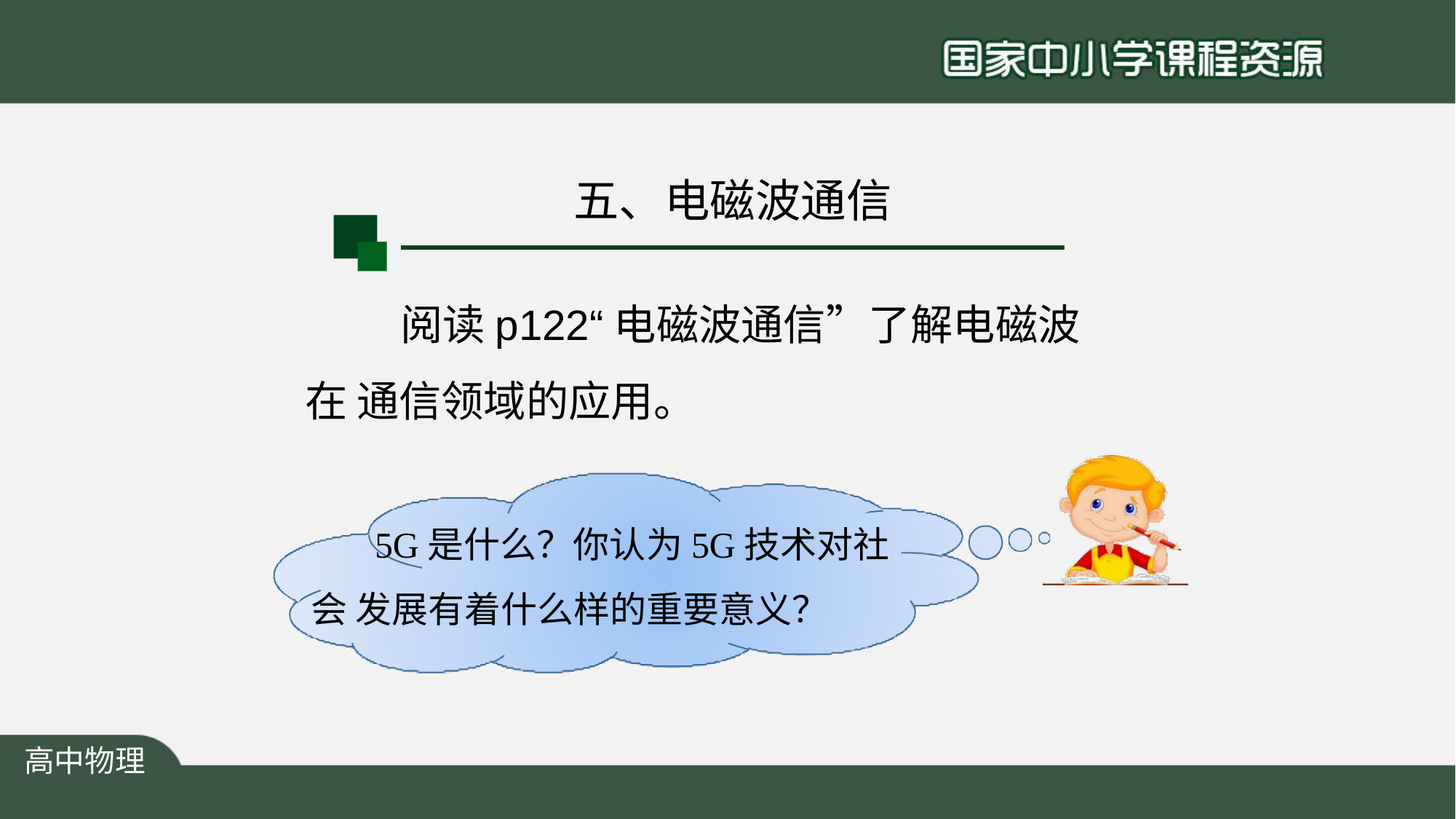

# 五、电磁波通信

阅读p122“电磁波通信”了解电磁波在 通信领域的应用。

5G是什么？你认为5G技术对社会 发展有着什么样的重要意义？

高中物理